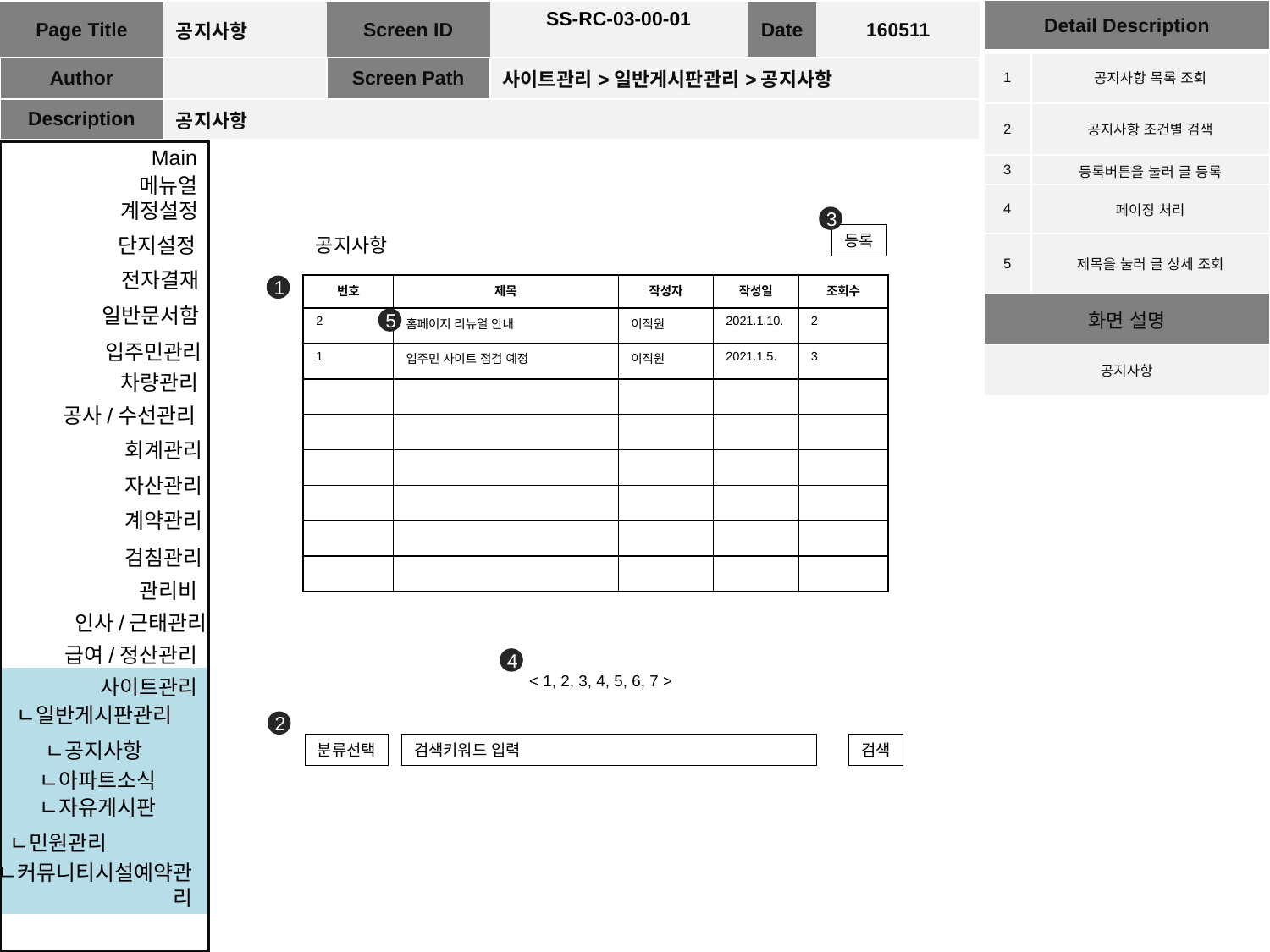

| Detail Description |  |
| --- | --- |
| 1 | 공지사항 목록 조회 |
| 2 | 공지사항 조건별 검색 |
| 3 | 등록버튼을 눌러 글 등록 |
| 4 | 페이징 처리 |
| 5 | 제목을 눌러 글 상세 조회 |
| 화면 설명 |  |
| 공지사항 |  |
| Page Title | 공지사항 | Screen ID | SS-RC-03-00-01 | Date | 160511 |
| --- | --- | --- | --- | --- | --- |
| Author |  | Screen Path | 사이트관리>일반게시판관리>공지사항 |  |  |
| Description | 공지사항 |  |  |  |  |
Main

메뉴얼
계정설정
3
등록
단지설정
공지사항
전자결재
| 번호 | 제목 | 작성자 | 작성일 | 조회수 |
| --- | --- | --- | --- | --- |
| 2 | 홈페이지 리뉴얼 안내 | 이직원 | 2021.1.10. | 2 |
| 1 | 입주민 사이트 점검 예정 | 이직원 | 2021.1.5. | 3 |
|  |  |  |  |  |
|  |  |  |  |  |
|  |  |  |  |  |
|  |  |  |  |  |
|  |  |  |  |  |
|  |  |  |  |  |
1
일반문서함
5
입주민관리
차량관리
공사/수선관리
회계관리
자산관리
계약관리
검침관리
관리비
인사/근태관리
급여/정산관리
4
< 1, 2, 3, 4, 5, 6, 7 >

사이트관리
ㄴ일반게시판관리
2
ㄴ공지사항
분류선택
검색키워드 입력
검색
ㄴ아파트소식
ㄴ자유게시판
ㄴ민원관리
ㄴ커뮤니티시설예약관리